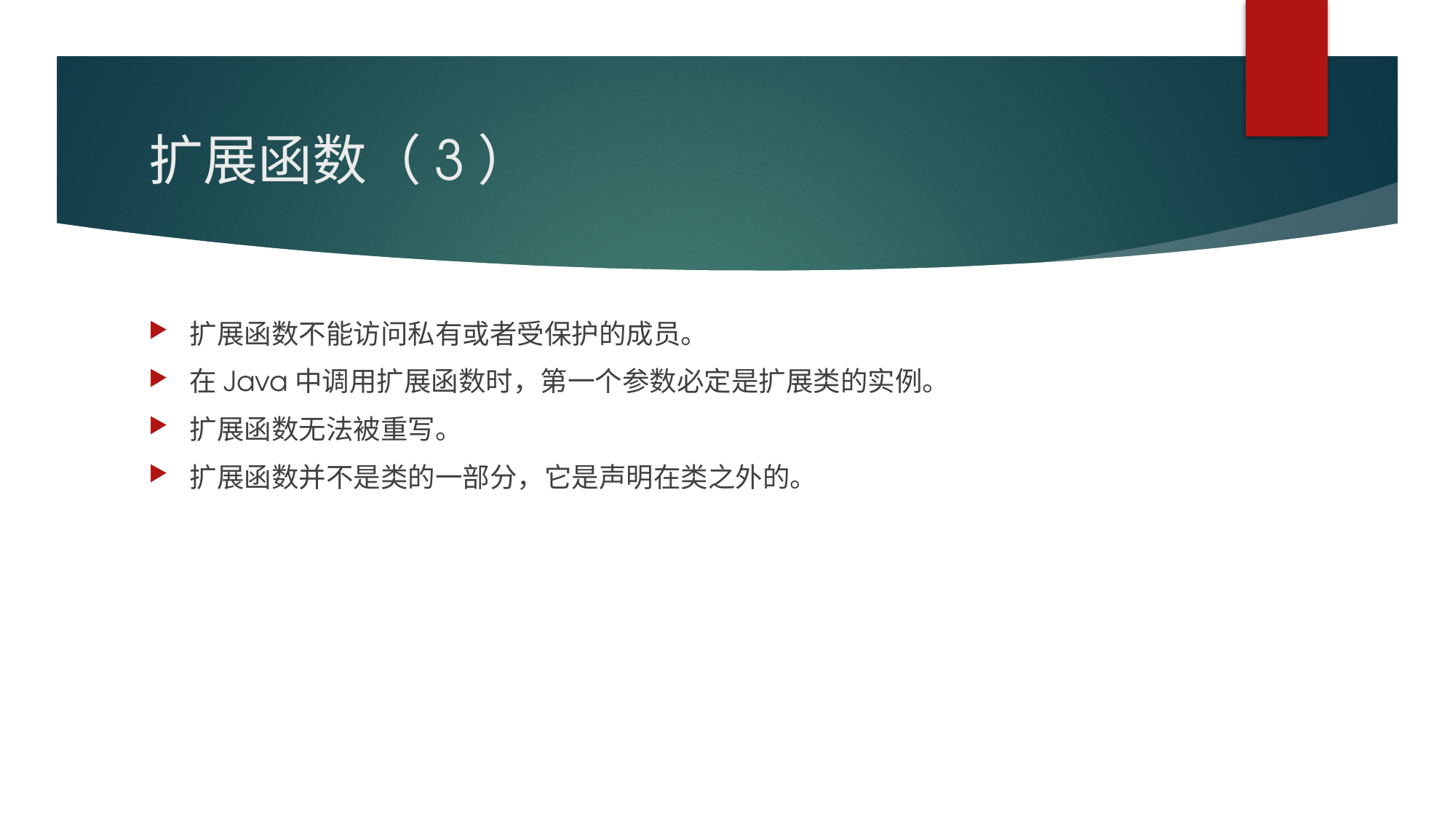

# 扩展函数（3）
扩展函数不能访问私有或者受保护的成员。
在Java中调用扩展函数时，第一个参数必定是扩展类的实例。
扩展函数无法被重写。
扩展函数并不是类的一部分，它是声明在类之外的。